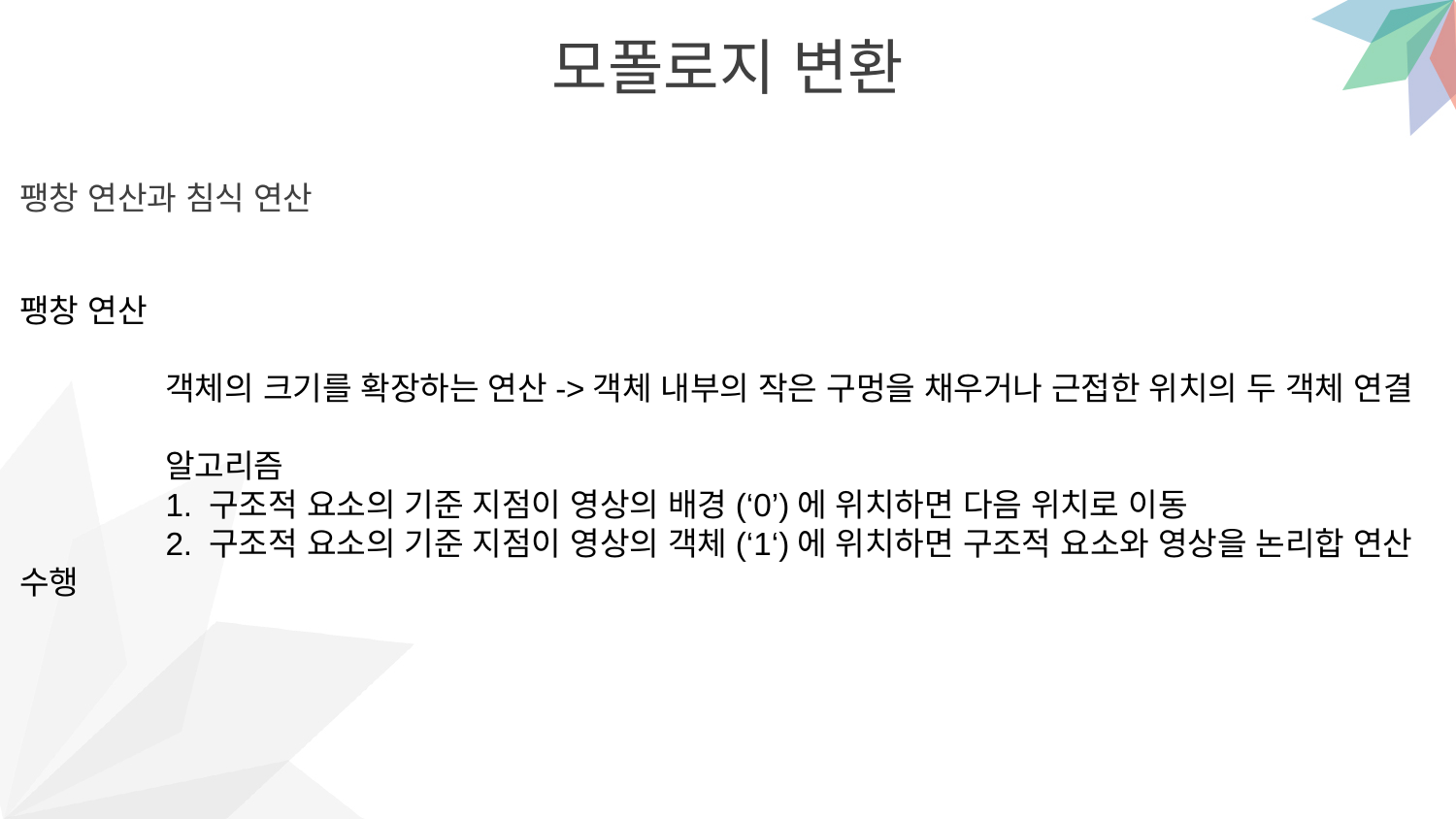

모폴로지 변환
팽창 연산과 침식 연산
팽창 연산

	객체의 크기를 확장하는 연산->객체 내부의 작은 구멍을 채우거나 근접한 위치의 두 객체 연결

	알고리즘
	1. 구조적 요소의 기준 지점이 영상의 배경(‘0’)에 위치하면 다음 위치로 이동
	2. 구조적 요소의 기준 지점이 영상의 객체(‘1‘)에 위치하면 구조적 요소와 영상을 논리합 연산 수행